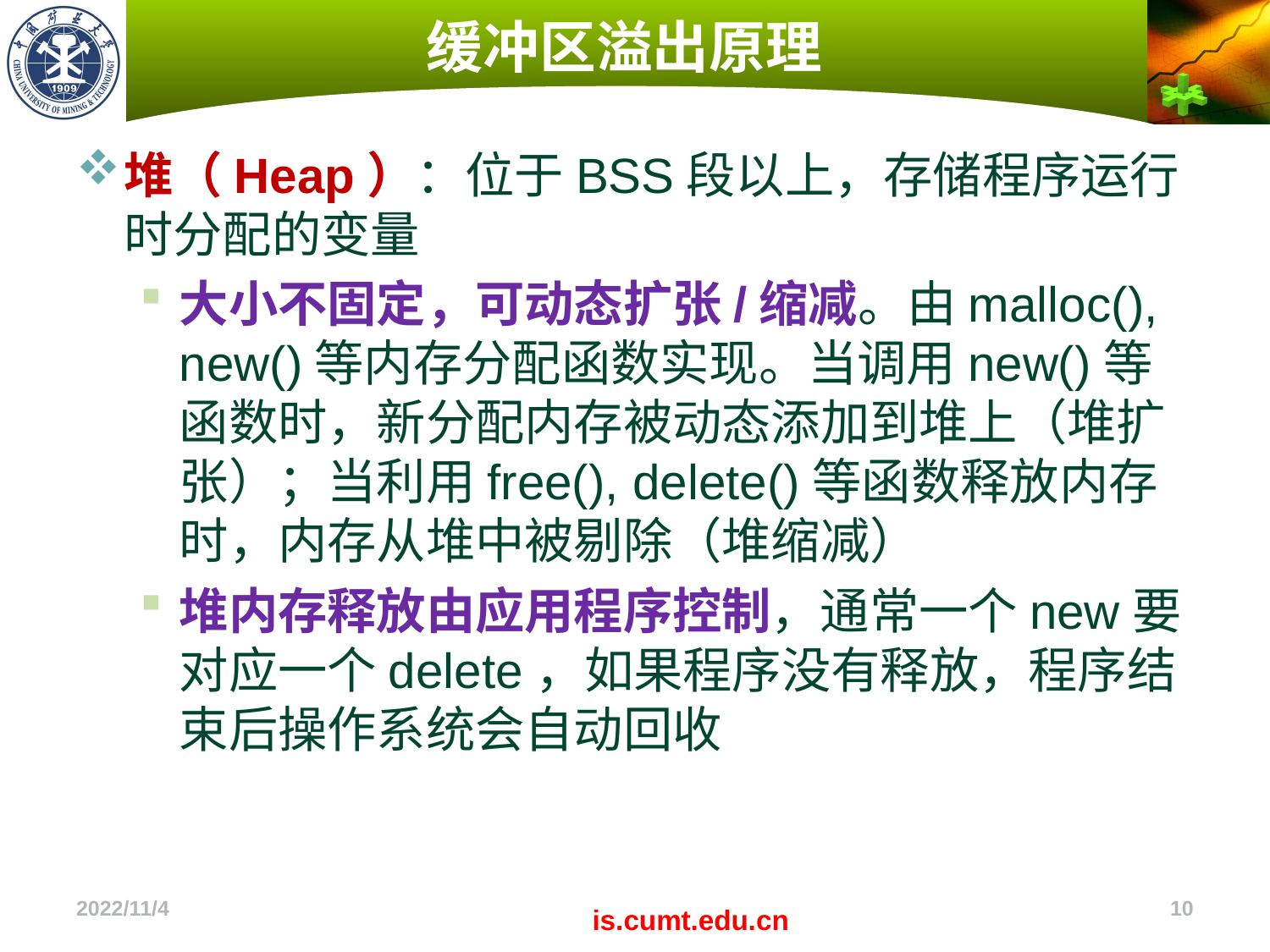

# 缓冲区溢出原理
堆（Heap）：位于BSS段以上，存储程序运行时分配的变量
大小不固定，可动态扩张/缩减。由malloc(), new()等内存分配函数实现。当调用new()等函数时，新分配内存被动态添加到堆上（堆扩张）；当利用free(), delete()等函数释放内存时，内存从堆中被剔除（堆缩减）
堆内存释放由应用程序控制，通常一个new要对应一个delete，如果程序没有释放，程序结束后操作系统会自动回收

2022/11/4
10
is.cumt.edu.cn